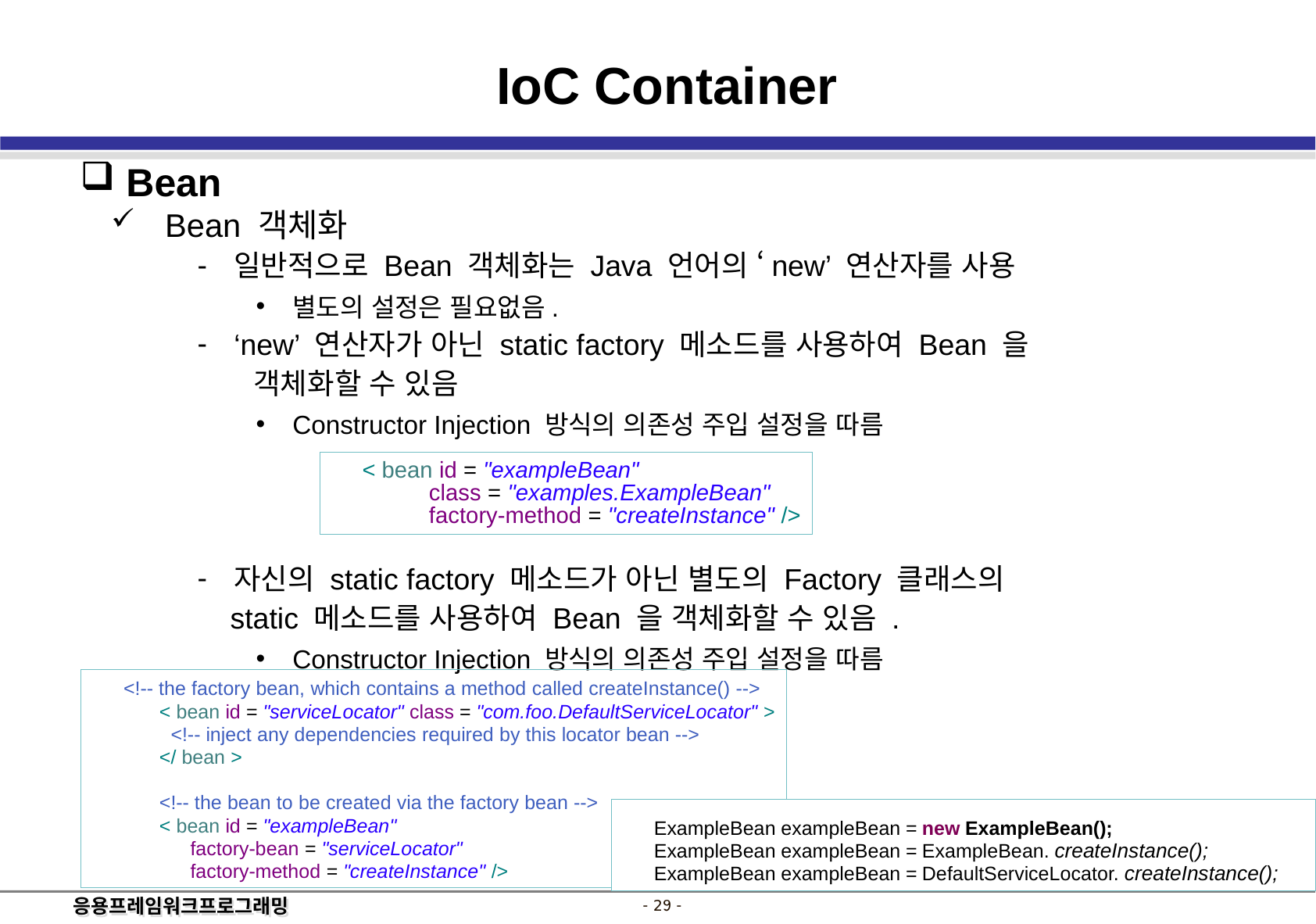

IoC Container
 Bean
   Bean 객체화
일반적으로 Bean 객체화는 Java 언어의 ‘new’ 연산자를 사용
별도의 설정은 필요없음.
‘new’ 연산자가 아닌 static factory 메소드를 사용하여 Bean 을
      객체화할 수 있음
Constructor Injection 방식의 의존성 주입 설정을 따름

자신의 static factory 메소드가 아닌 별도의 Factory 클래스의
    static 메소드를 사용하여 Bean 을 객체화할 수 있음 .
Constructor Injection 방식의 의존성 주입 설정을 따름

	< bean id = "exampleBean"
					class = "examples.ExampleBean"
					factory-method = "createInstance" />
	<!-- the factory bean, which contains a method called createInstance() -->
			< bean id = "serviceLocator" class = "com.foo.DefaultServiceLocator" >
				<!-- inject any dependencies required by this locator bean -->
			</ bean >

			<!-- the bean to be created via the factory bean -->
			< bean id = "exampleBean"
					factory-bean = "serviceLocator"
					factory-method = "createInstance" />
	ExampleBean exampleBean = new ExampleBean();
	ExampleBean exampleBean = ExampleBean. createInstance();
	ExampleBean exampleBean = DefaultServiceLocator. createInstance();
- 29 -